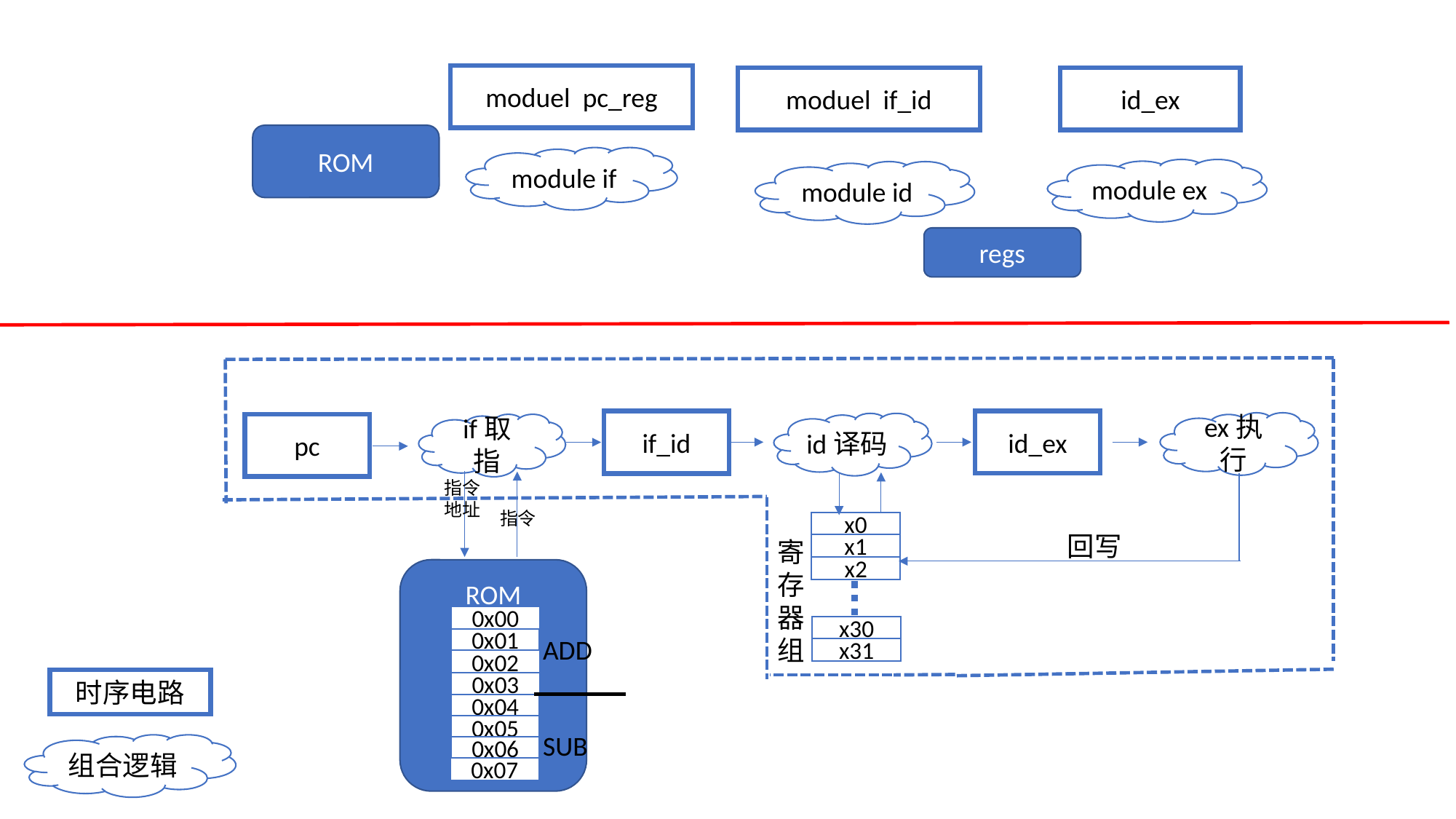

moduel  pc_reg
moduel  if_id
id_ex

ROM

module if
module ex
module id

regs

id_ex
if_id
ex执行
id译码
pc
if取指
x0
x1
x2
x30
x31
寄存器
组
ROM

指令
地址
指令
回写
0x00
0x01
0x02
0x03
0x04
0x05
0x06
ADD
时序电路
组合逻辑
SUB
0x07